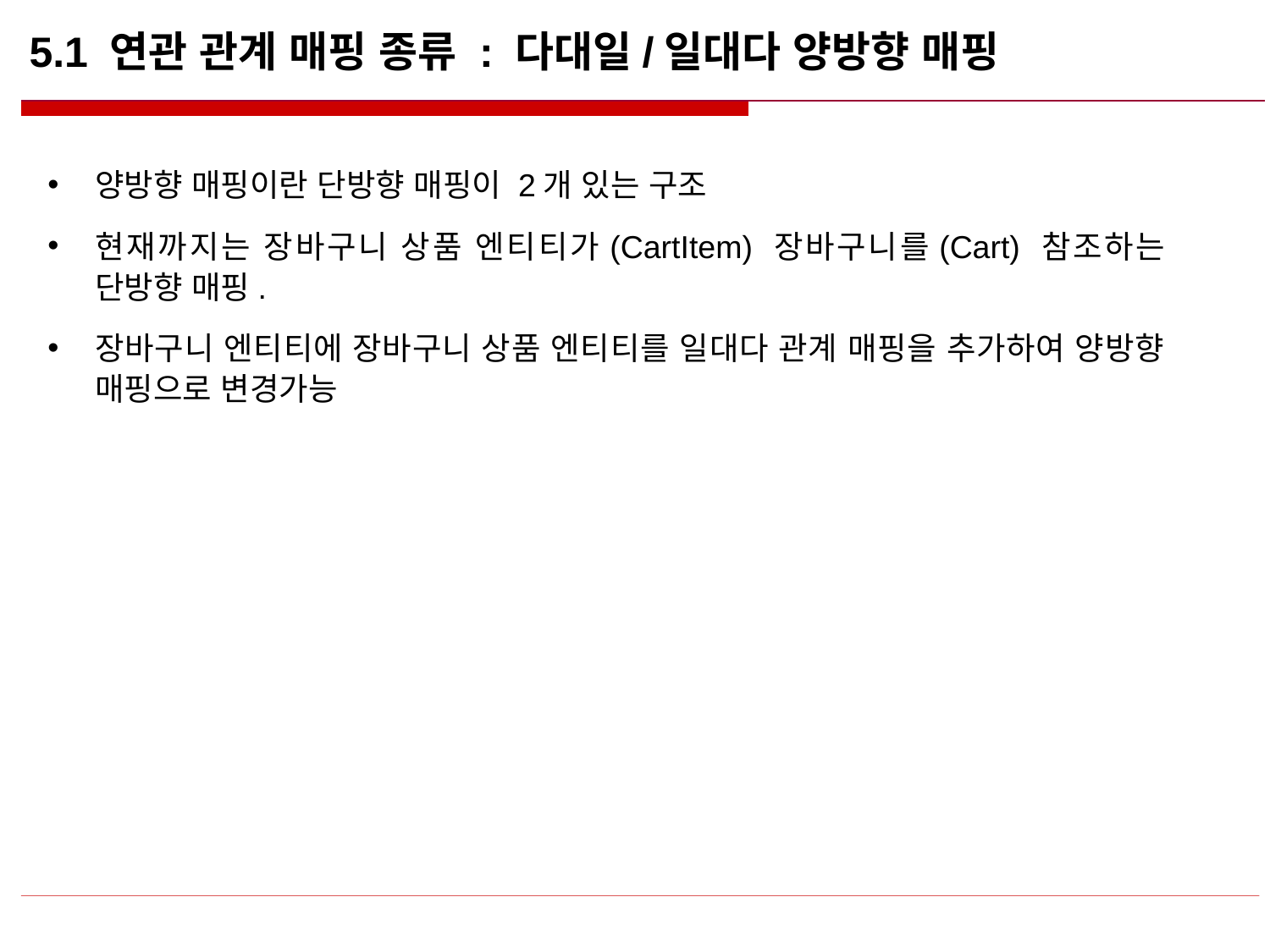

# 5.1 연관 관계 매핑 종류 : 다대일/일대다 양방향 매핑
양방향 매핑이란 단방향 매핑이 2개 있는 구조
현재까지는 장바구니 상품 엔티티가(CartItem) 장바구니를(Cart) 참조하는 단방향 매핑.
장바구니 엔티티에 장바구니 상품 엔티티를 일대다 관계 매핑을 추가하여 양방향 매핑으로 변경가능